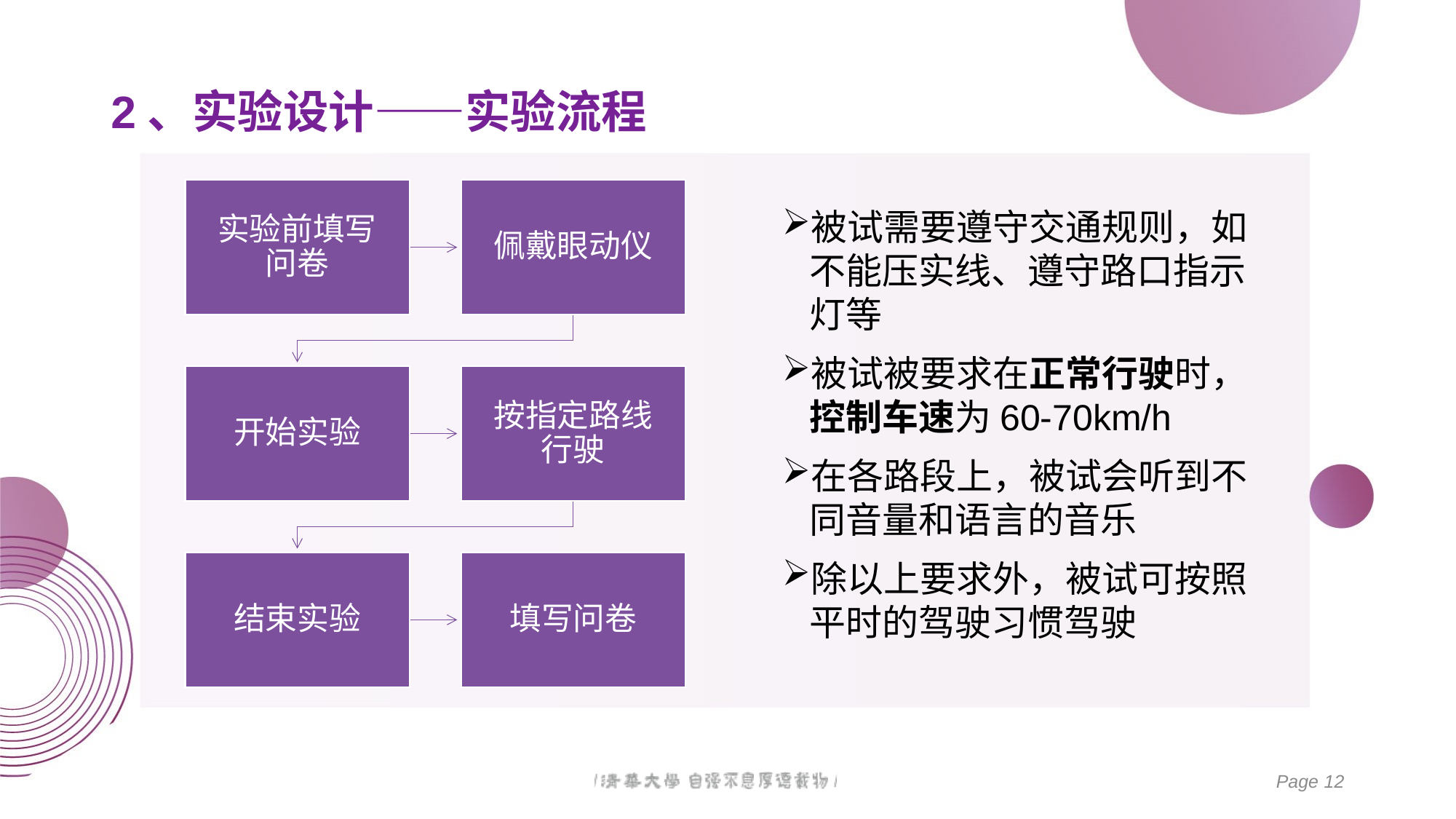

# 2、实验设计——实验流程

实验前填写问卷

佩戴眼动仪

开始实验

按指定路线行驶

结束实验
填写问卷
被试需要遵守交通规则，如不能压实线、遵守路口指示灯等
被试被要求在正常行驶时，控制车速为60-70km/h
在各路段上，被试会听到不同音量和语言的音乐
除以上要求外，被试可按照平时的驾驶习惯驾驶

Page 12